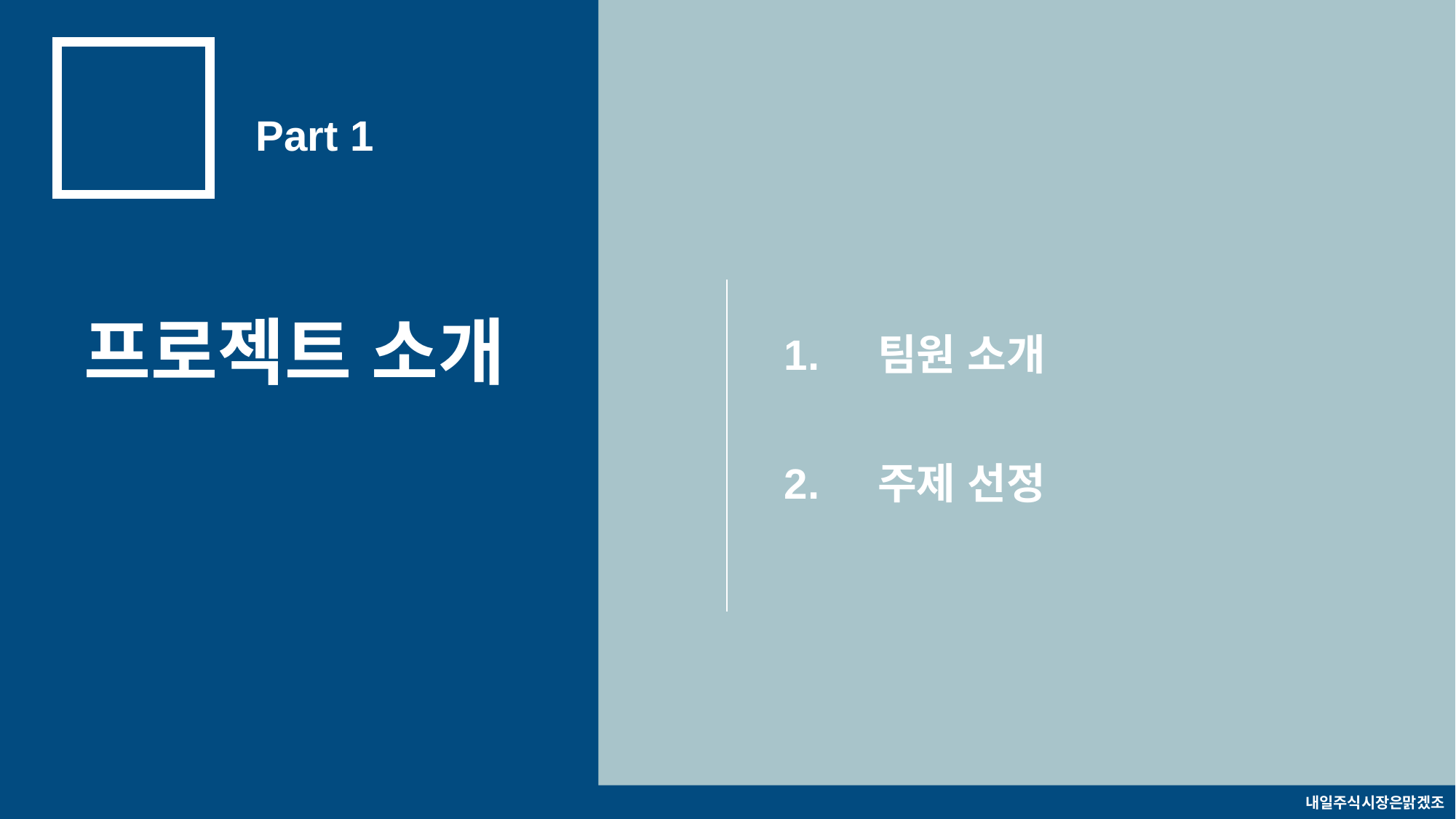

Part 1
프로젝트 소개
1.
팀원 소개
2.
주제 선정
내일주식시장은맑겠조